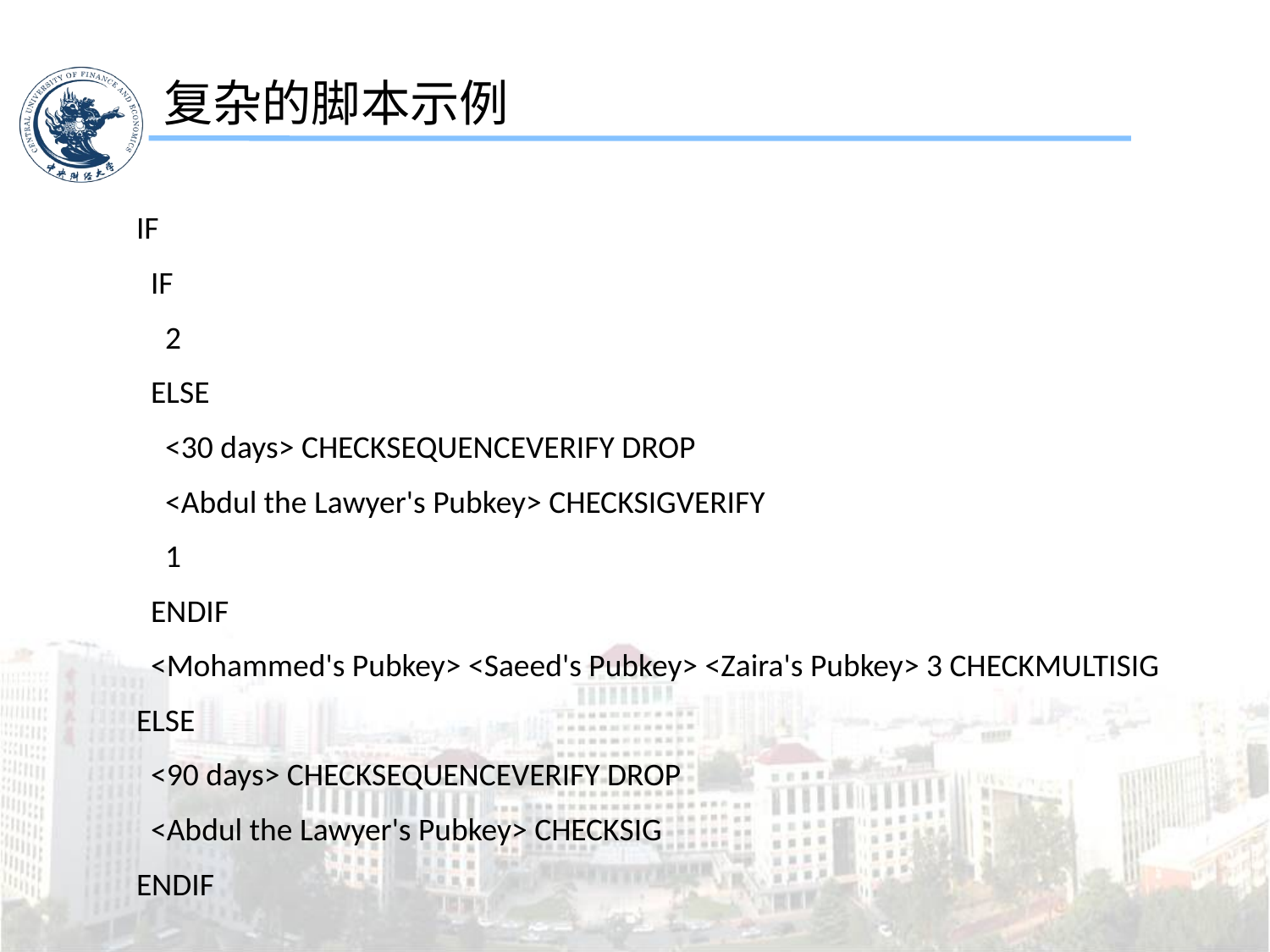

复杂的脚本示例
IF
  IF
    2
  ELSE
    <30 days> CHECKSEQUENCEVERIFY DROP
    <Abdul the Lawyer's Pubkey> CHECKSIGVERIFY
    1
  ENDIF
  <Mohammed's Pubkey> <Saeed's Pubkey> <Zaira's Pubkey> 3 CHECKMULTISIG
ELSE
  <90 days> CHECKSEQUENCEVERIFY DROP
  <Abdul the Lawyer's Pubkey> CHECKSIG
ENDIF